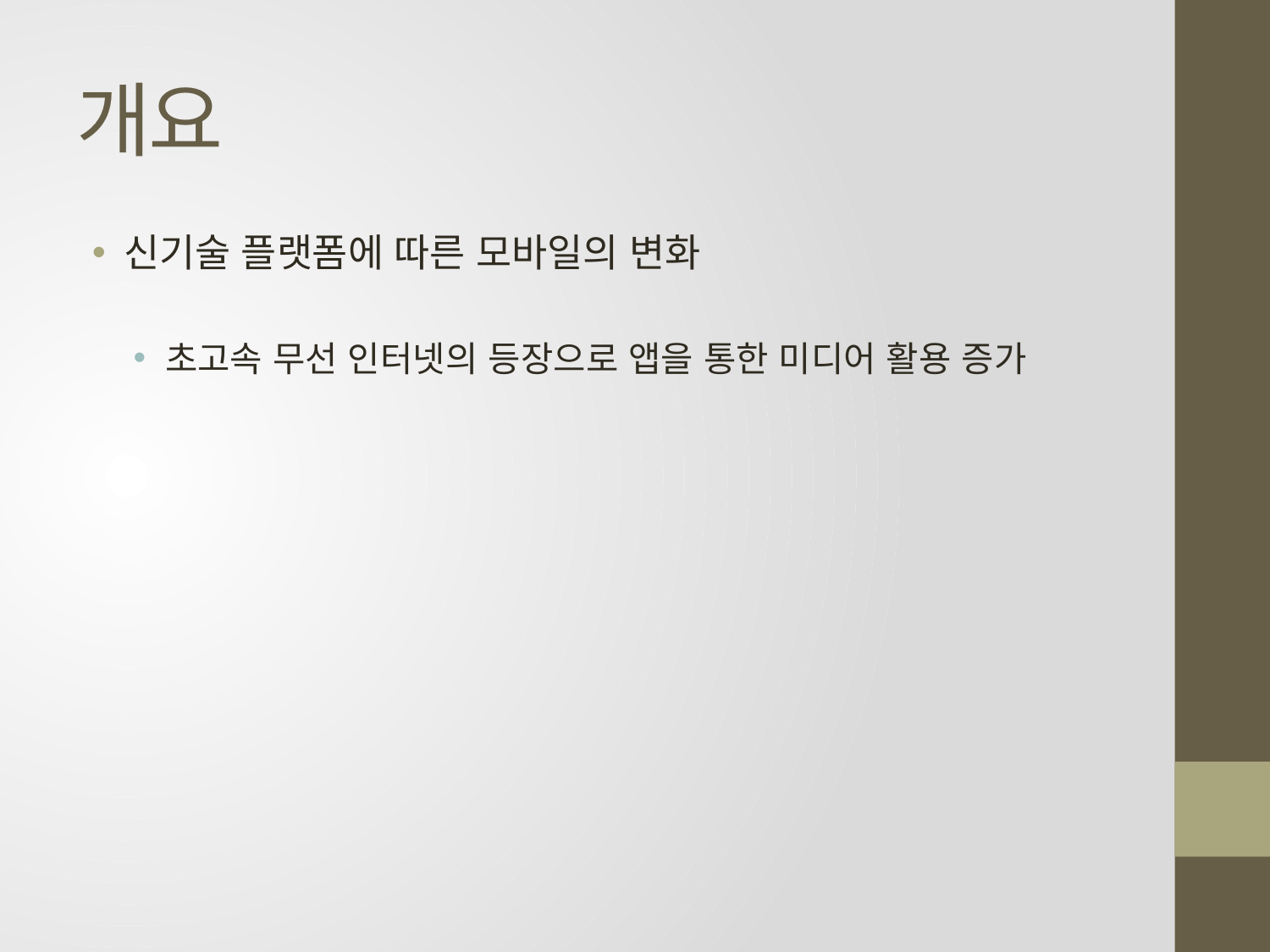

# 개요
신기술 플랫폼에 따른 모바일의 변화

초고속 무선 인터넷의 등장으로 앱을 통한 미디어 활용 증가